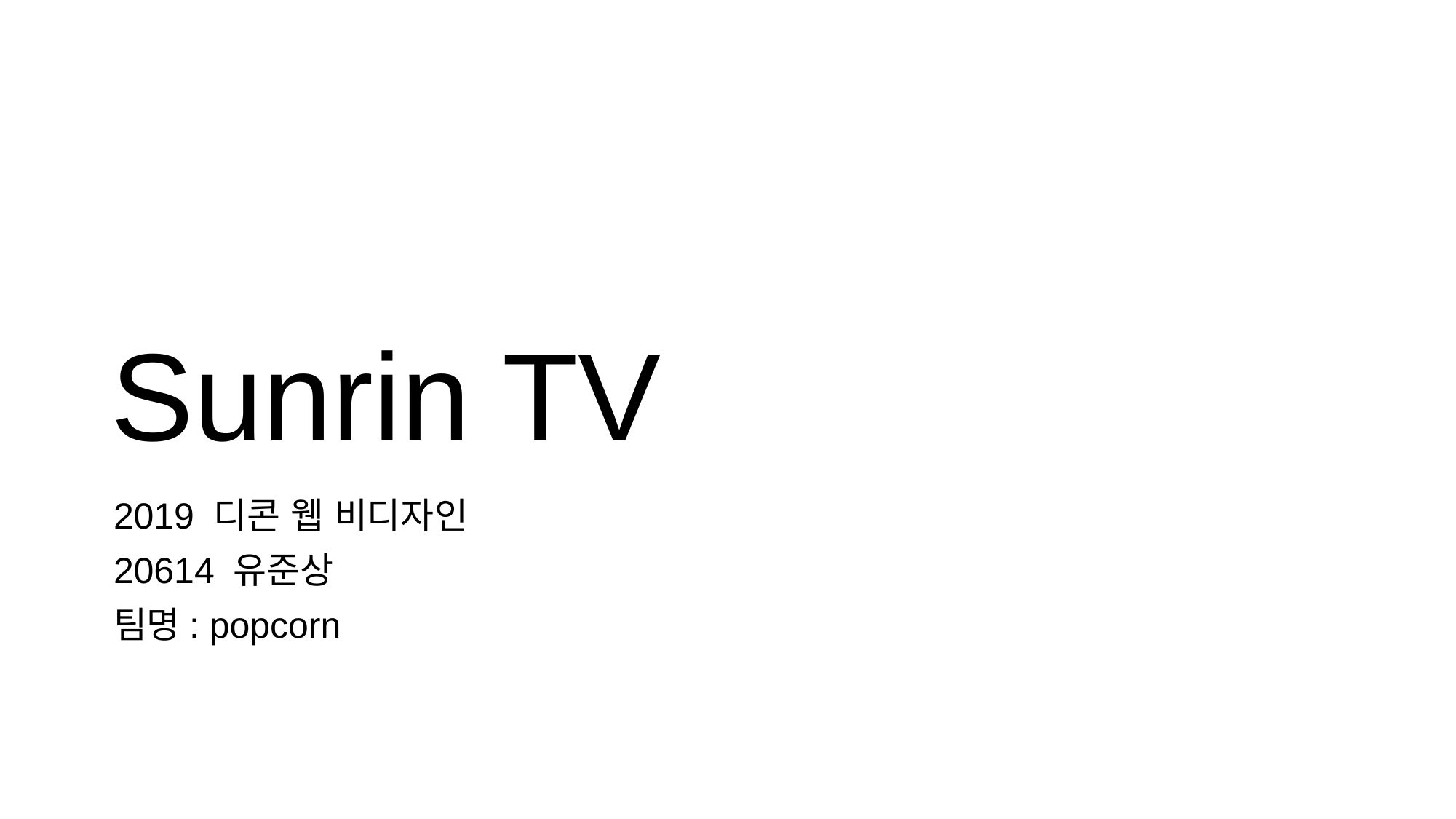

# Sunrin TV
2019 디콘 웹 비디자인
20614 유준상
팀명: popcorn